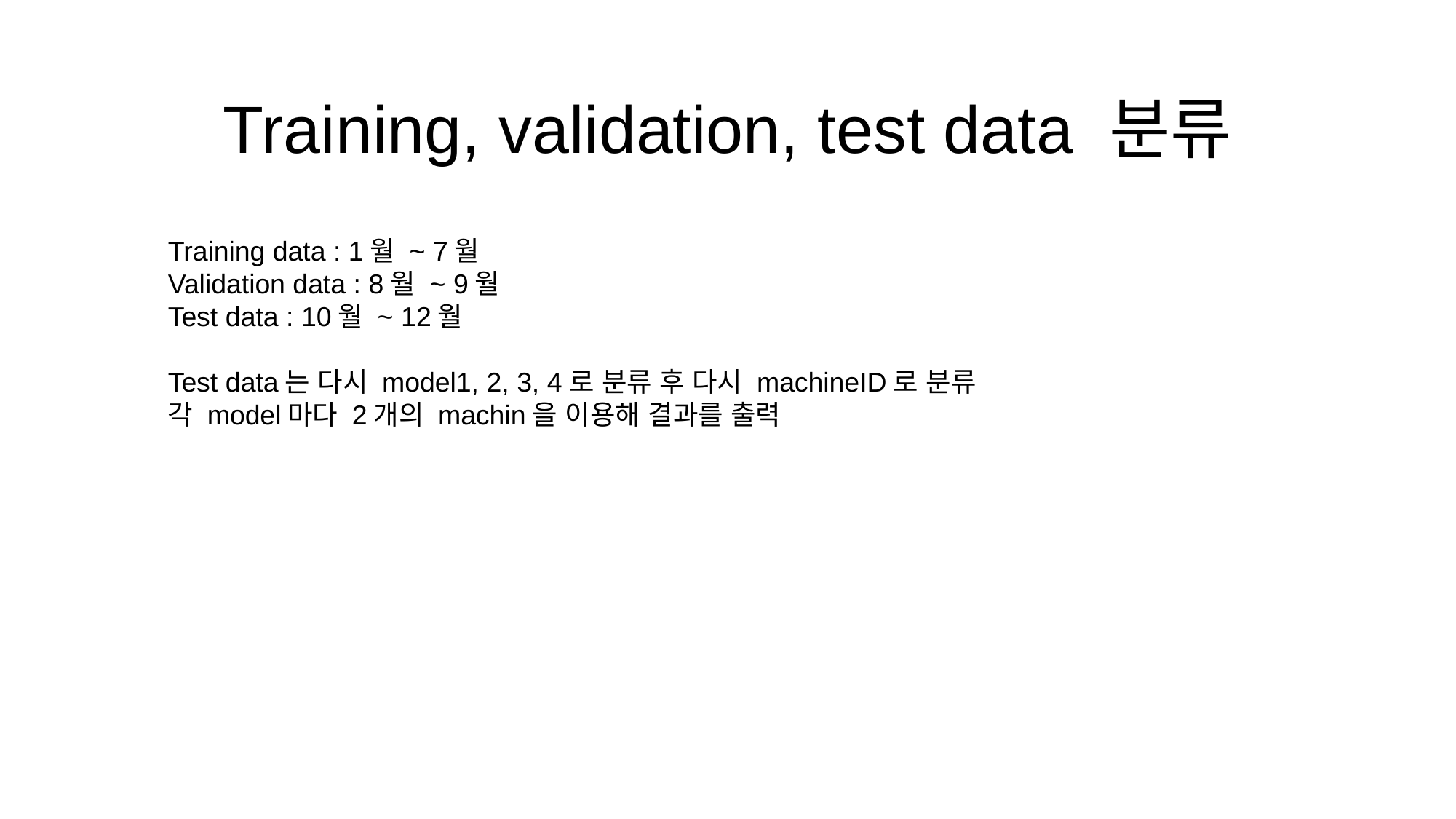

# Training, validation, test data 분류
Training data : 1월 ~ 7월
Validation data : 8월 ~ 9월
Test data : 10월 ~ 12월

Test data는 다시 model1, 2, 3, 4로 분류 후 다시 machineID로 분류
각 model마다 2개의 machin을 이용해 결과를 출력